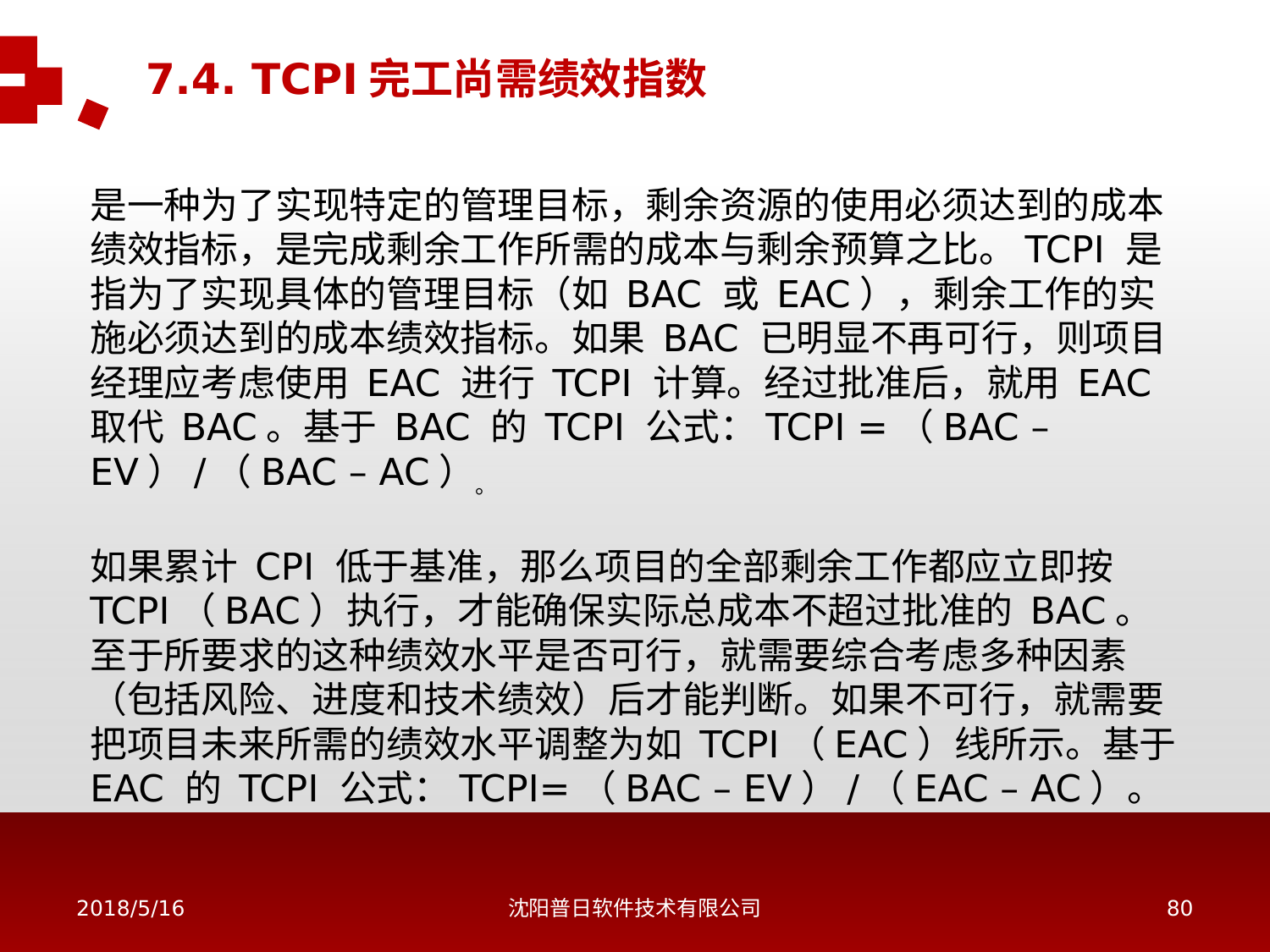

7.4. TCPI完工尚需绩效指数
是一种为了实现特定的管理目标，剩余资源的使用必须达到的成本绩效指标，是完成剩余工作所需的成本与剩余预算之比。TCPI 是指为了实现具体的管理目标（如 BAC 或 EAC），剩余工作的实施必须达到的成本绩效指标。如果 BAC 已明显不再可行，则项目经理应考虑使用 EAC 进行 TCPI 计算。经过批准后，就用 EAC 取代 BAC。基于 BAC 的 TCPI 公式：TCPI =（BAC – EV）/（BAC – AC）。

如果累计 CPI 低于基准，那么项目的全部剩余工作都应立即按 TCPI（BAC）执行，才能确保实际总成本不超过批准的 BAC。至于所要求的这种绩效水平是否可行，就需要综合考虑多种因素（包括风险、进度和技术绩效）后才能判断。如果不可行，就需要把项目未来所需的绩效水平调整为如 TCPI（EAC）线所示。基于 EAC 的 TCPI 公式：TCPI=（BAC – EV）/（EAC – AC）。
2018/5/16
沈阳普日软件技术有限公司
80